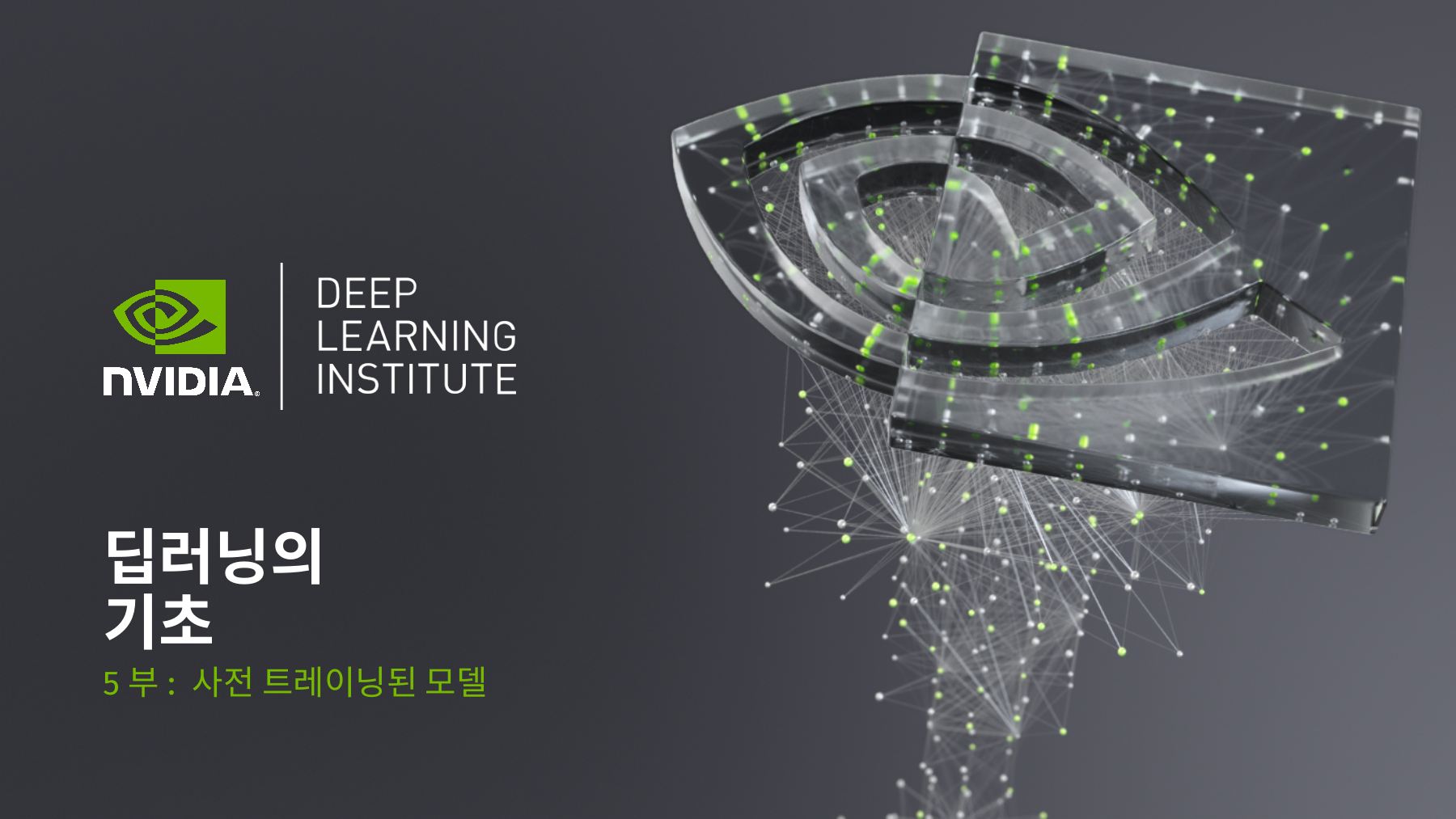

# 딥러닝의 기초
5부: 사전 트레이닝된 모델